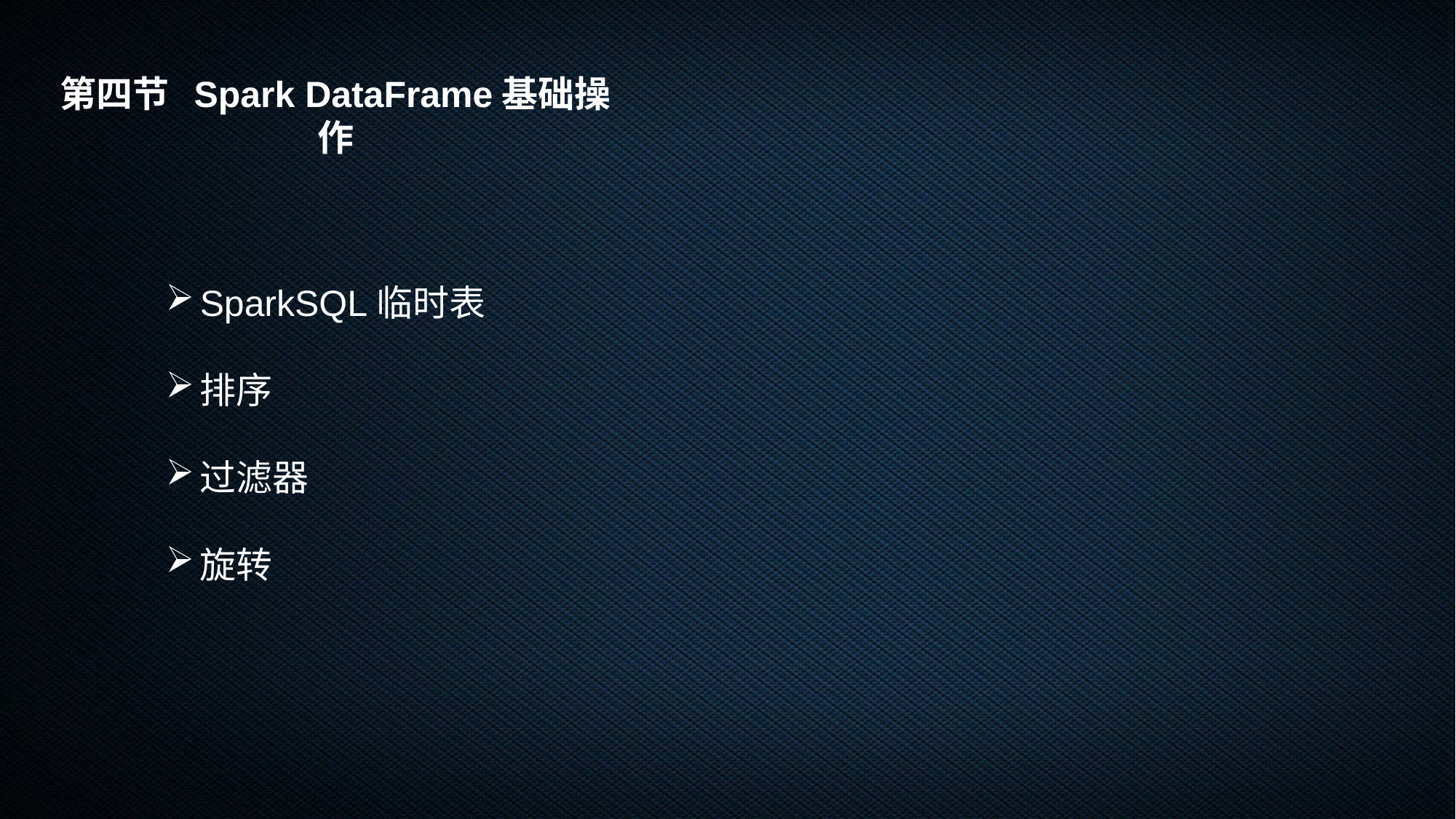

第四节  Spark DataFrame基础操作
SparkSQL临时表

排序

过滤器

旋转